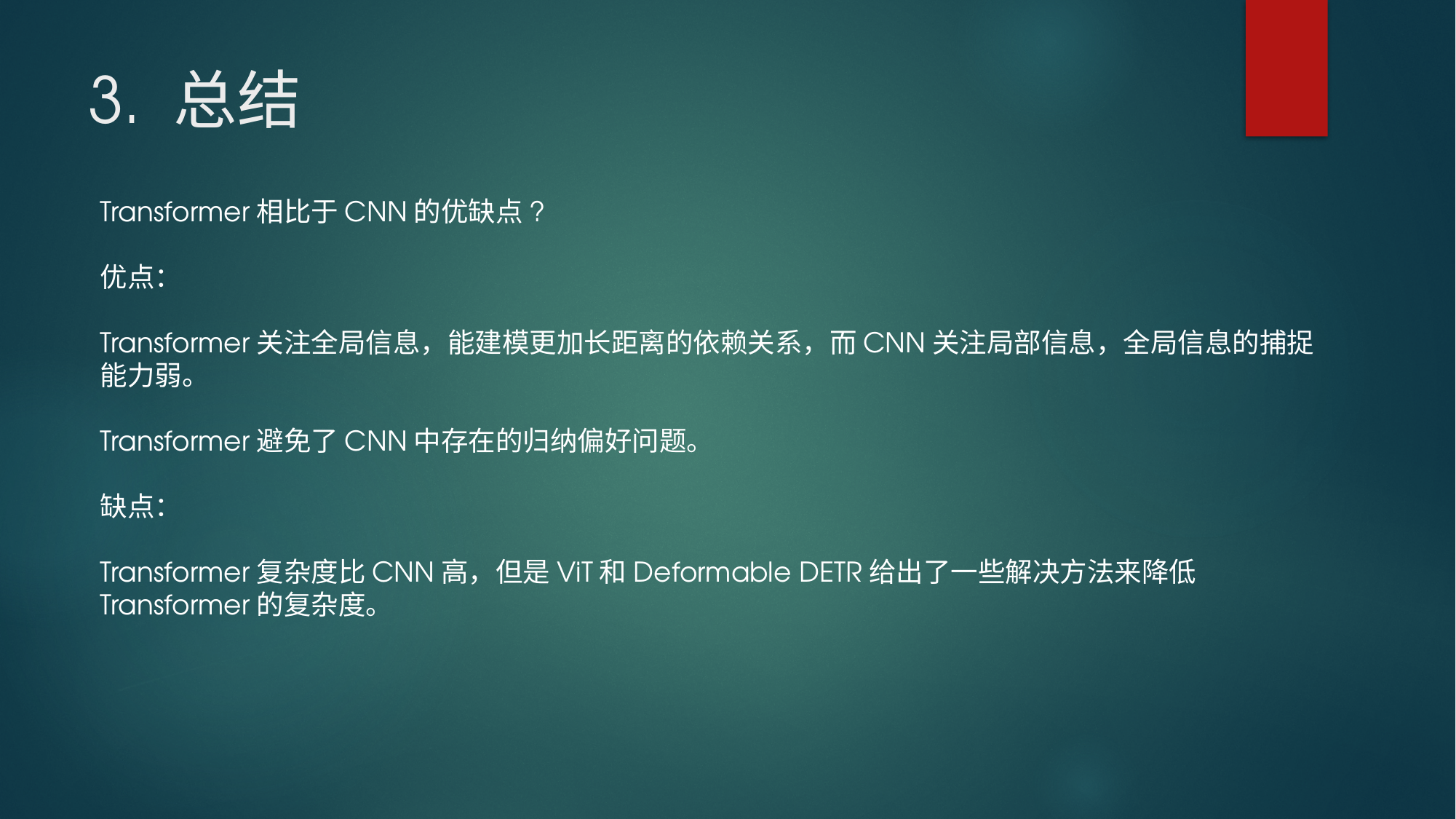

# 3. 总结
Transformer相比于CNN的优缺点?

优点：

Transformer关注全局信息，能建模更加长距离的依赖关系，而CNN关注局部信息，全局信息的捕捉能力弱。

Transformer避免了CNN中存在的归纳偏好问题。

缺点：

Transformer复杂度比CNN高，但是ViT和Deformable DETR给出了一些解决方法来降低Transformer的复杂度。